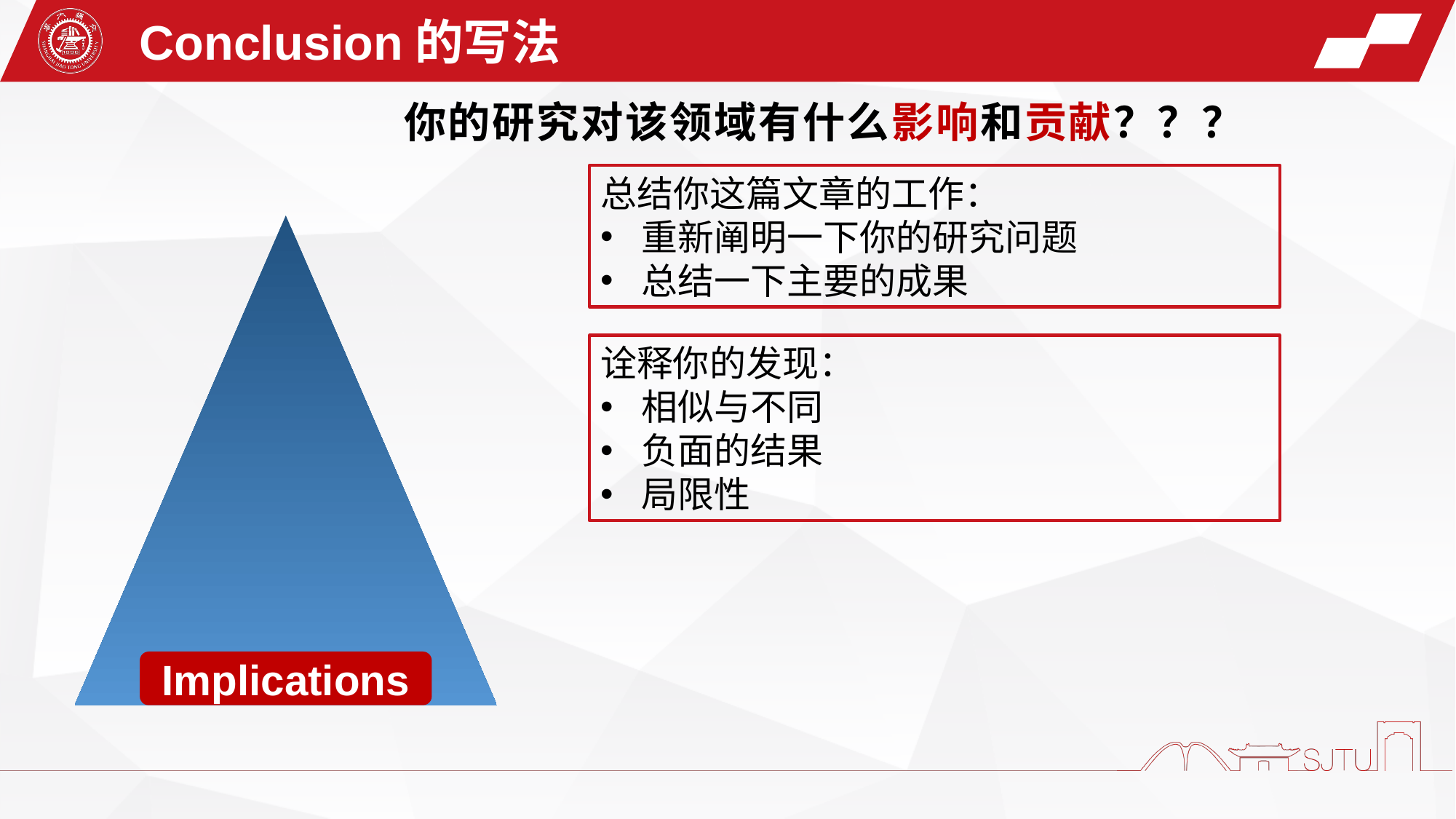

Conclusion的写法
你的研究对该领域有什么影响和贡献？？？
总结你这篇文章的工作：
重新阐明一下你的研究问题
总结一下主要的成果

诠释你的发现：
相似与不同
负面的结果
局限性
Implications